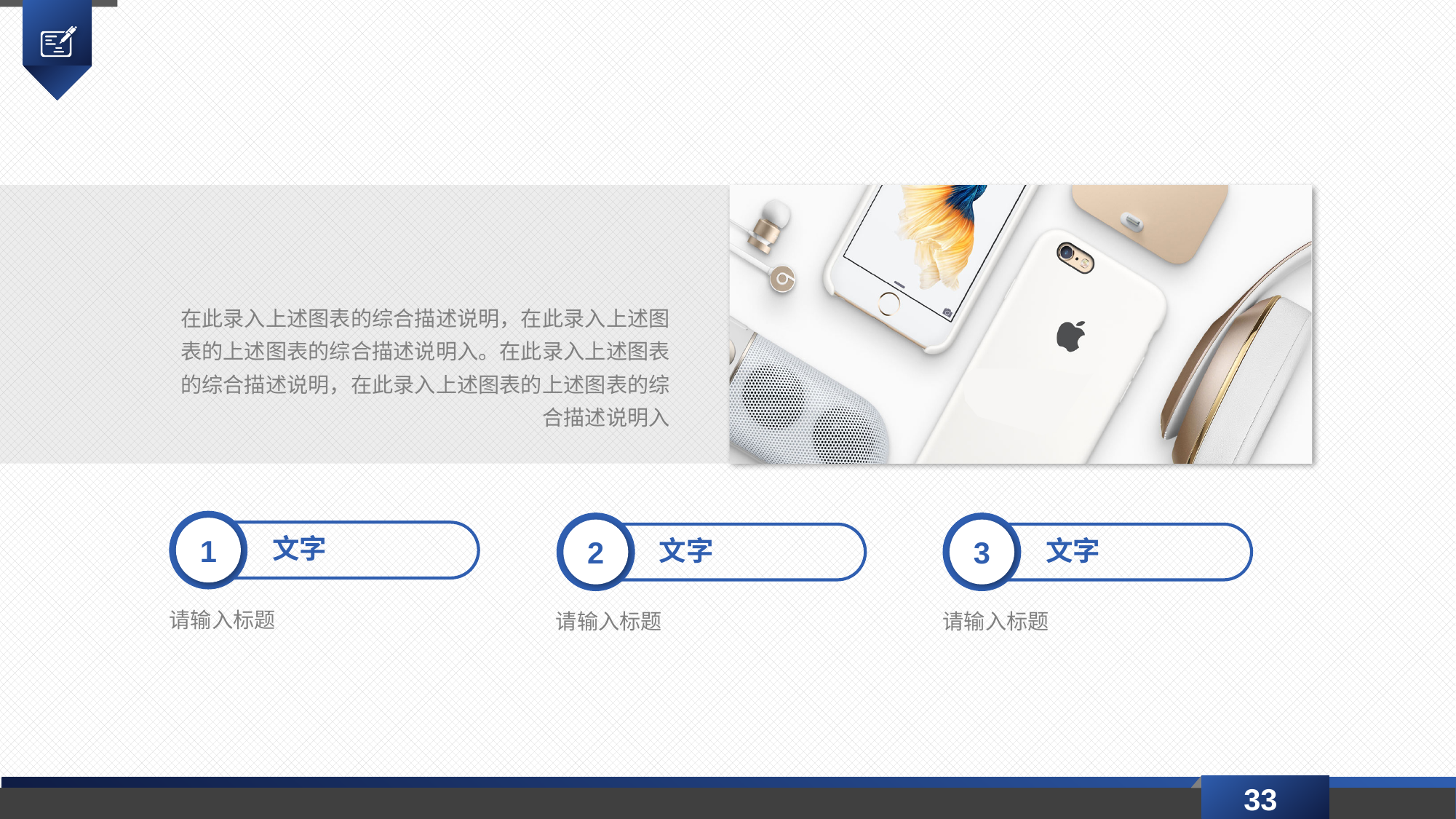

在此录入上述图表的综合描述说明，在此录入上述图表的上述图表的综合描述说明入。在此录入上述图表的综合描述说明，在此录入上述图表的上述图表的综合描述说明入

1

2

3

文字
文字
文字
请输入标题
请输入标题
请输入标题

33